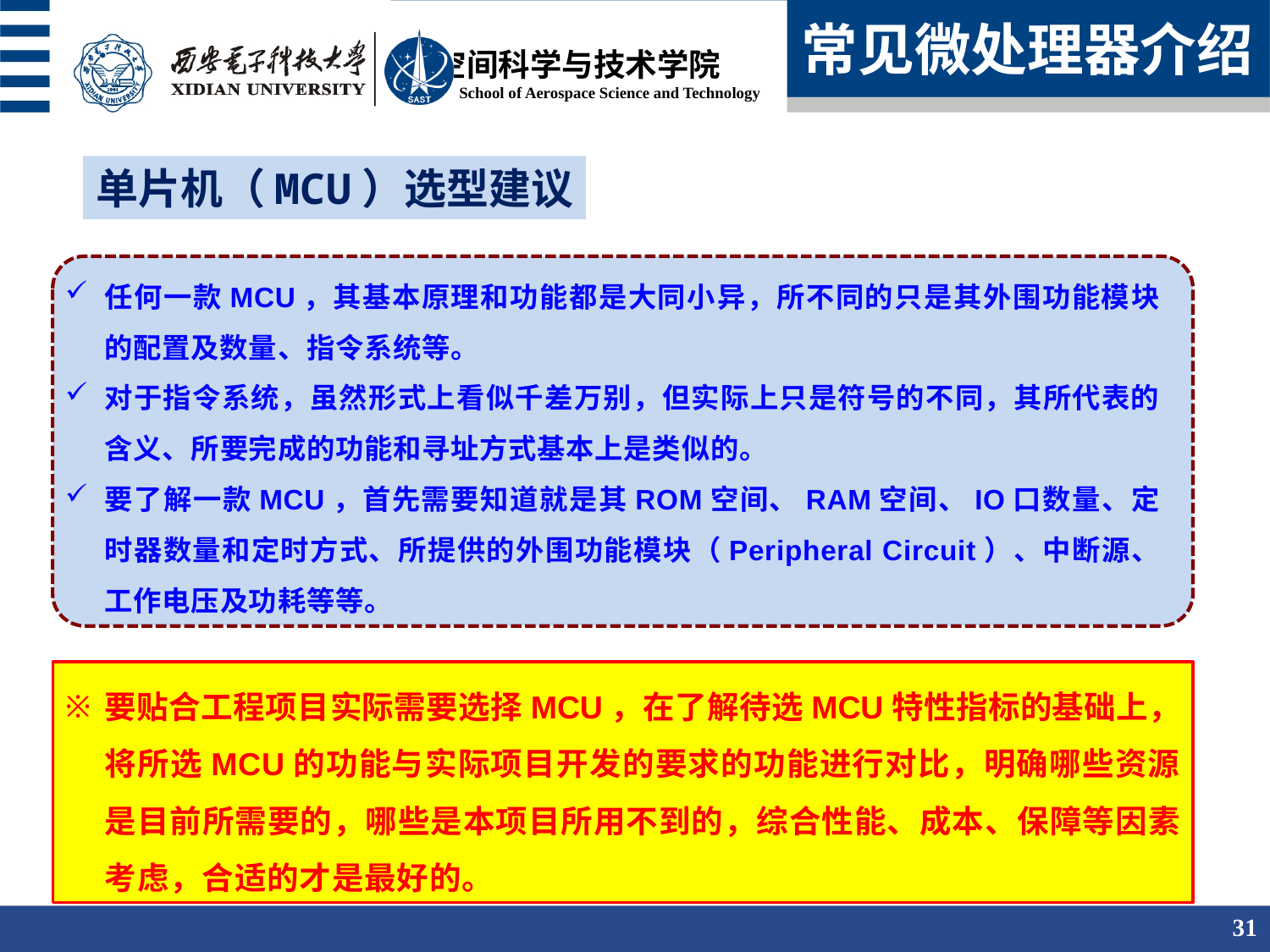

常见微处理器介绍
单片机（MCU）选型建议

任何一款MCU，其基本原理和功能都是大同小异，所不同的只是其外围功能模块的配置及数量、指令系统等。
对于指令系统，虽然形式上看似千差万别，但实际上只是符号的不同，其所代表的含义、所要完成的功能和寻址方式基本上是类似的。
要了解一款MCU，首先需要知道就是其ROM空间、RAM空间、IO口数量、定时器数量和定时方式、所提供的外围功能模块（Peripheral Circuit）、中断源、工作电压及功耗等等。
要贴合工程项目实际需要选择MCU，在了解待选MCU特性指标的基础上，将所选MCU的功能与实际项目开发的要求的功能进行对比，明确哪些资源是目前所需要的，哪些是本项目所用不到的，综合性能、成本、保障等因素考虑，合适的才是最好的。